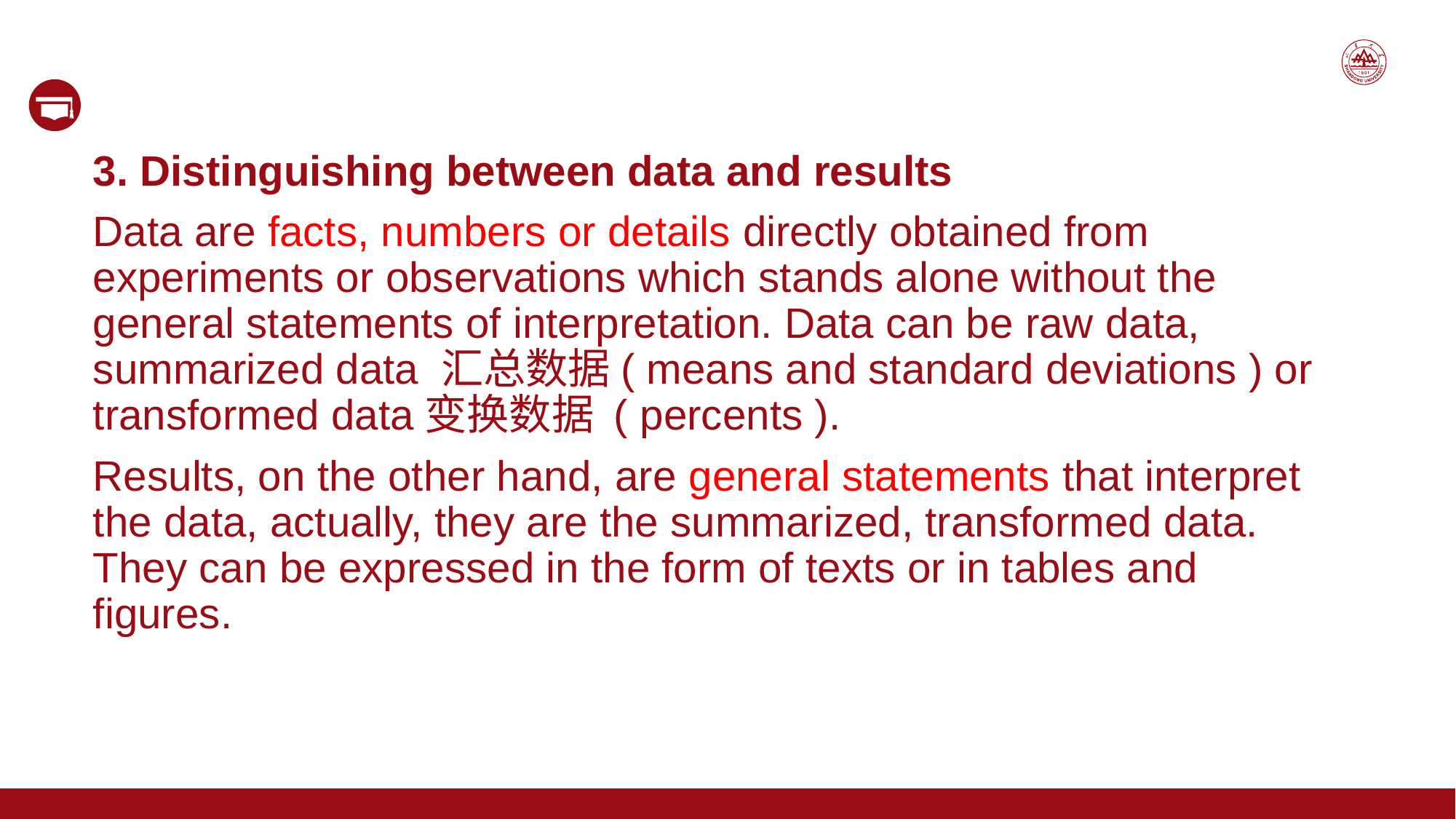

3. Distinguishing between data and results
Data are facts, numbers or details directly obtained from experiments or observations which stands alone without the general statements of interpretation. Data can be raw data, summarized data 汇总数据( means and standard deviations ) or transformed data变换数据 ( percents ).
Results, on the other hand, are general statements that interpret the data, actually, they are the summarized, transformed data. They can be expressed in the form of texts or in tables and figures.